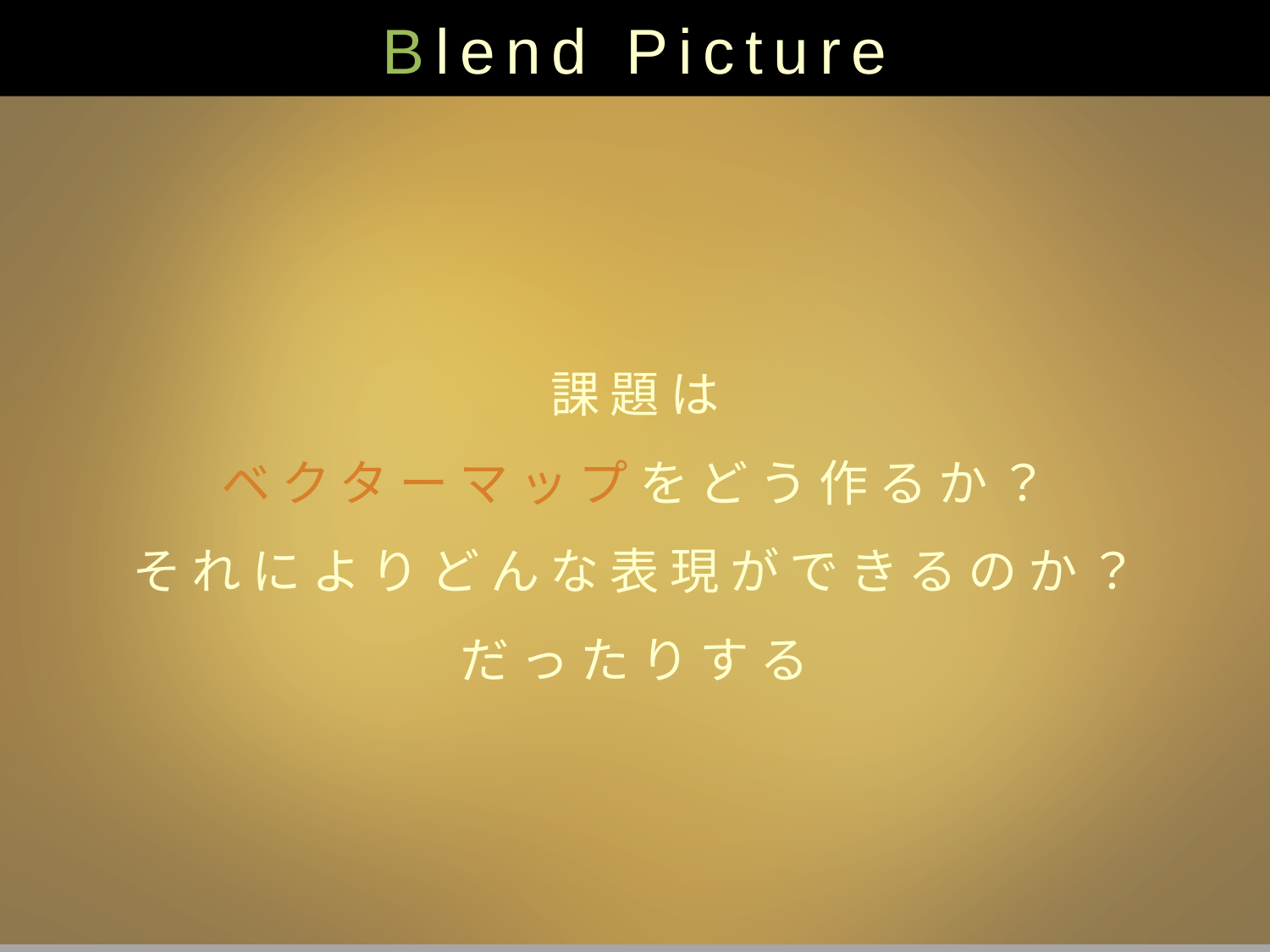

Blend Picture
課題は
ベクターマップをどう作るか？
それによりどんな表現ができるのか？
だったりする